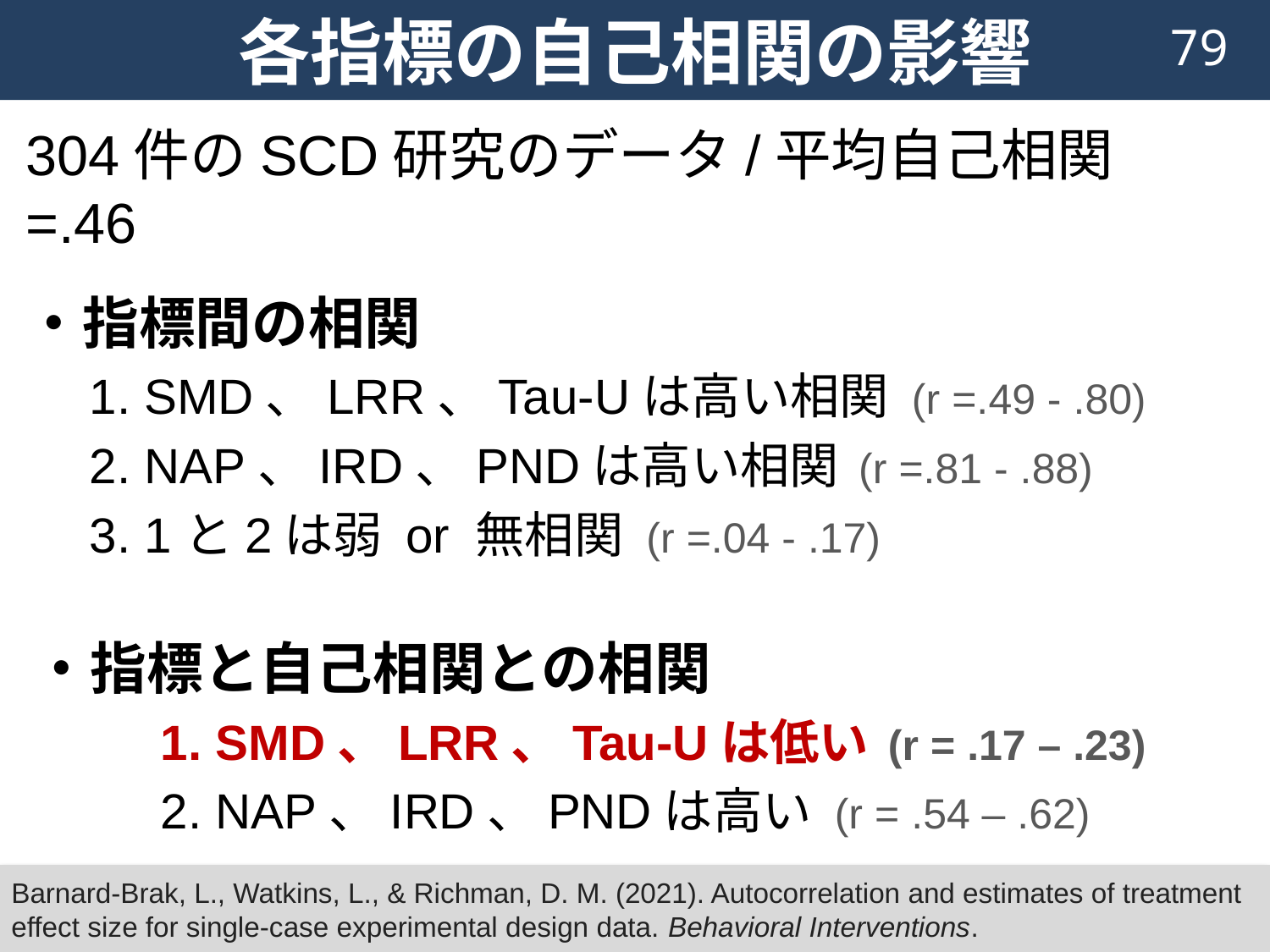

# 各指標の自己相関の影響
79
304件のSCD研究のデータ/平均自己相関 =.46

・指標間の相関
1. SMD、LRR、Tau-Uは高い相関 (r =.49 - .80)
2. NAP、IRD、PNDは高い相関 (r =.81 - .88)
3. 1と2は弱 or 無相関 (r =.04 - .17)

・指標と自己相関との相関
	1. SMD、LRR、Tau-Uは低い (r = .17 – .23)
	2. NAP、IRD、PNDは高い (r = .54 – .62)

Barnard‐Brak, L., Watkins, L., & Richman, D. M. (2021). Autocorrelation and estimates of treatment effect size for single‐case experimental design data. Behavioral Interventions.